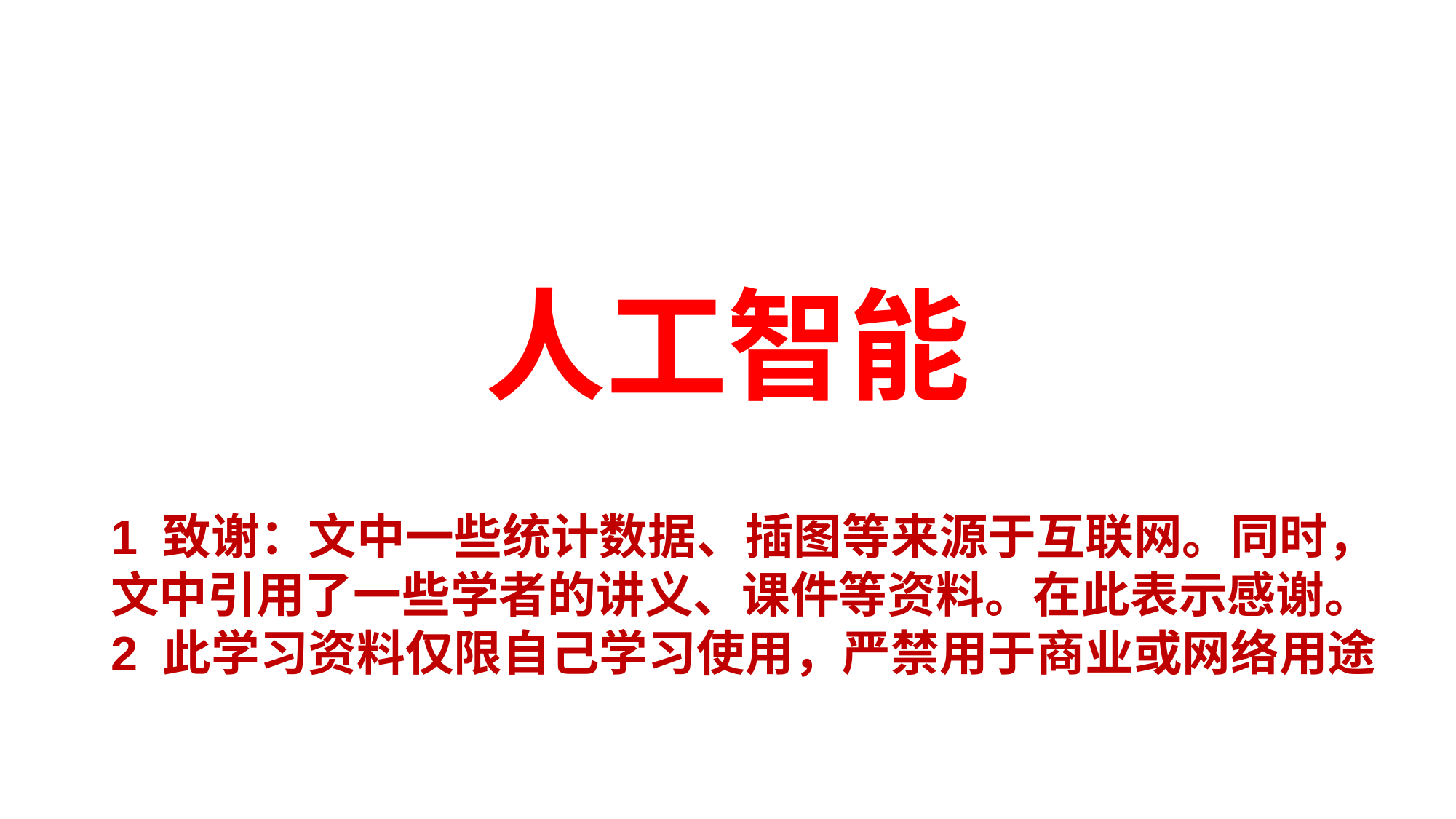

# 人工智能
1 致谢：文中一些统计数据、插图等来源于互联网。同时，文中引用了一些学者的讲义、课件等资料。在此表示感谢。
2 此学习资料仅限自己学习使用，严禁用于商业或网络用途